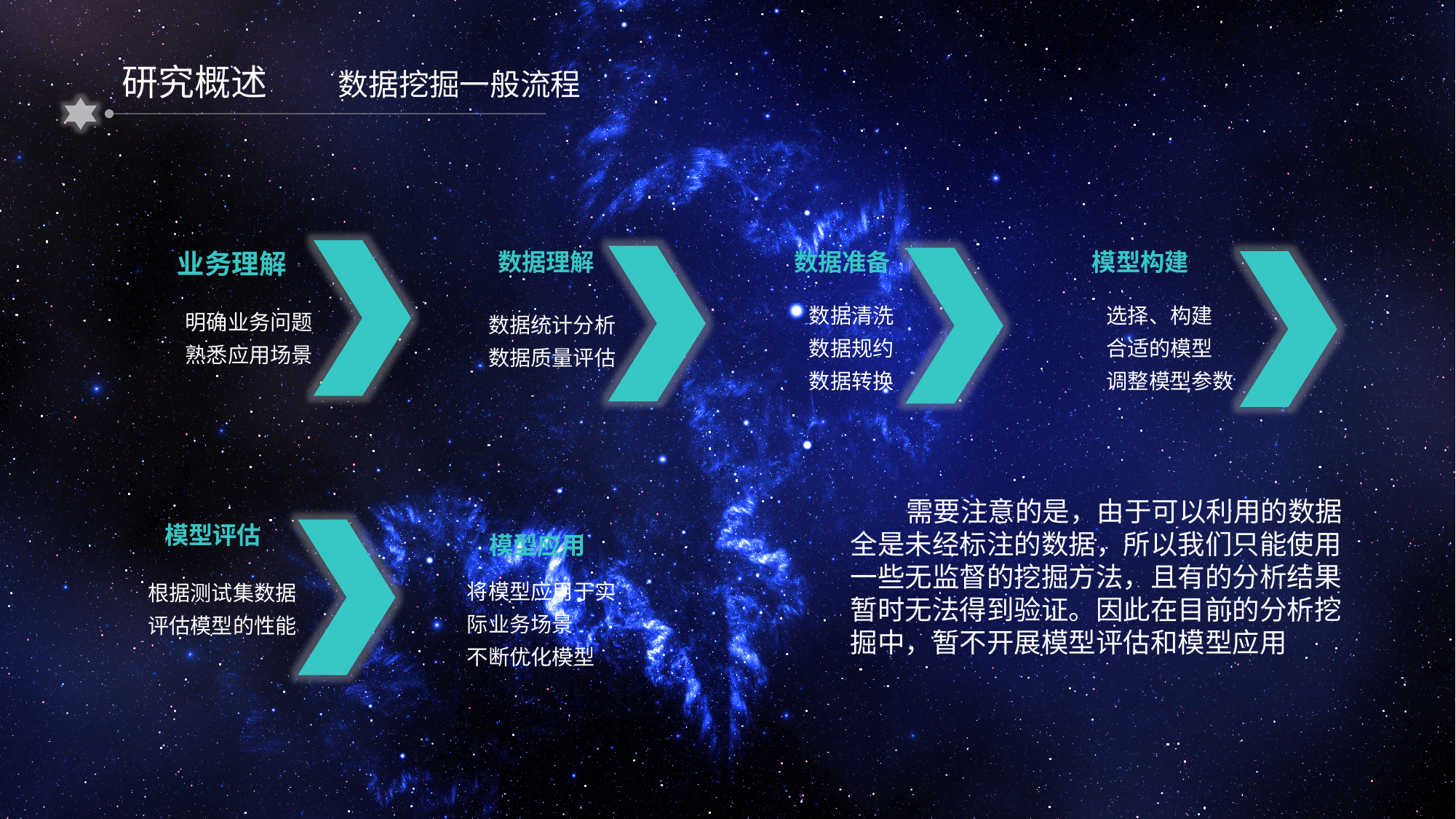

研究概述
数据挖掘一般流程

业务理解
数据理解
数据准备
模型构建

数据清洗
数据规约
数据转换
选择、构建
合适的模型
调整模型参数
明确业务问题
熟悉应用场景
数据统计分析
数据质量评估
        需要注意的是，由于可以利用的数据全是未经标注的数据，所以我们只能使用一些无监督的挖掘方法，且有的分析结果暂时无法得到验证。因此在目前的分析挖掘中，暂不开展模型评估和模型应用
模型评估

模型应用
将模型应用于实际业务场景
不断优化模型
根据测试集数据评估模型的性能